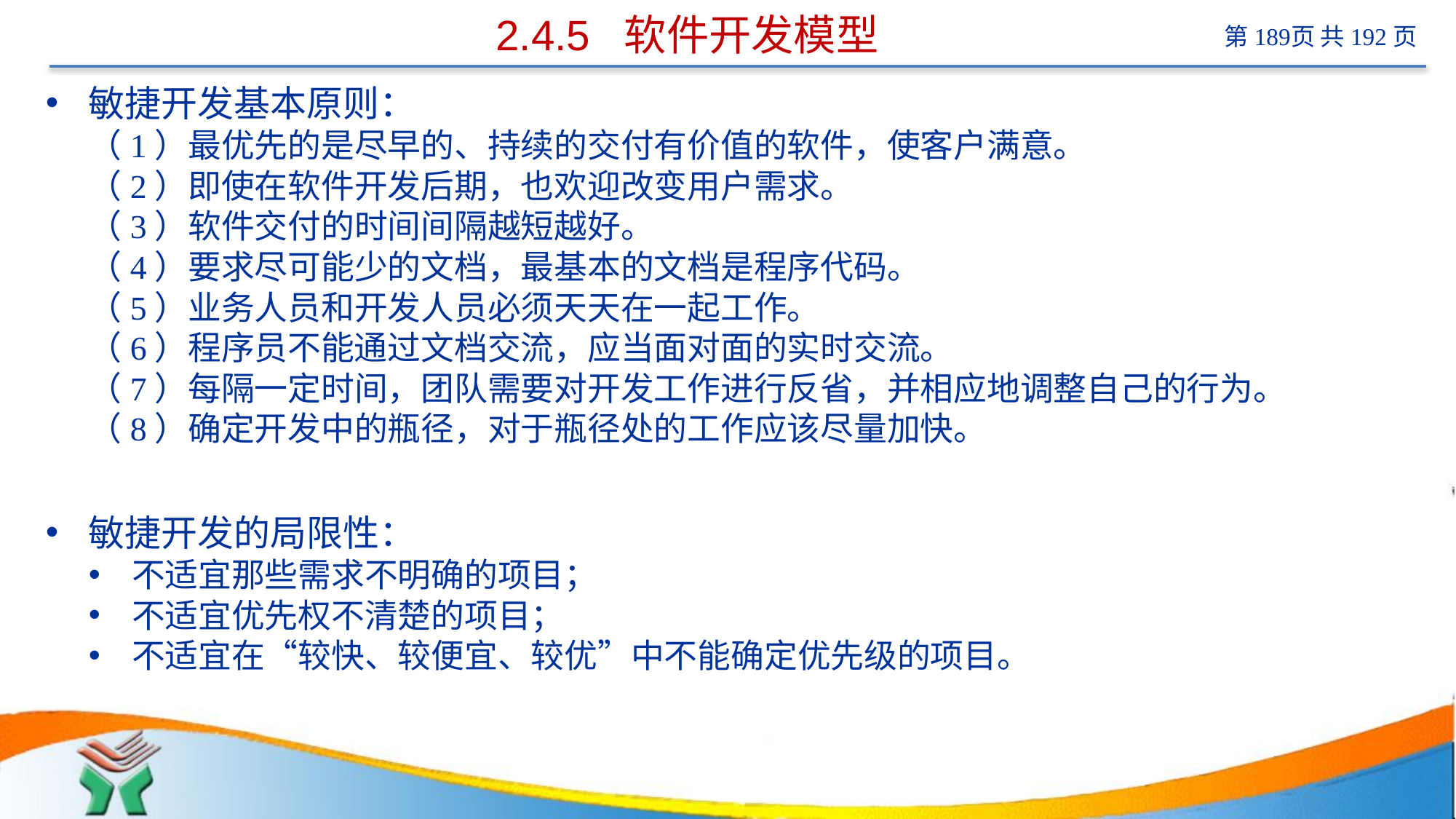

# 2.4.5  软件开发模型
敏捷开发基本原则：
（1）最优先的是尽早的、持续的交付有价值的软件，使客户满意。
（2）即使在软件开发后期，也欢迎改变用户需求。
（3）软件交付的时间间隔越短越好。
（4）要求尽可能少的文档，最基本的文档是程序代码。
（5）业务人员和开发人员必须天天在一起工作。
（6）程序员不能通过文档交流，应当面对面的实时交流。
（7）每隔一定时间，团队需要对开发工作进行反省，并相应地调整自己的行为。
（8）确定开发中的瓶径，对于瓶径处的工作应该尽量加快。

敏捷开发的局限性：
不适宜那些需求不明确的项目；
不适宜优先权不清楚的项目；
不适宜在“较快、较便宜、较优”中不能确定优先级的项目。